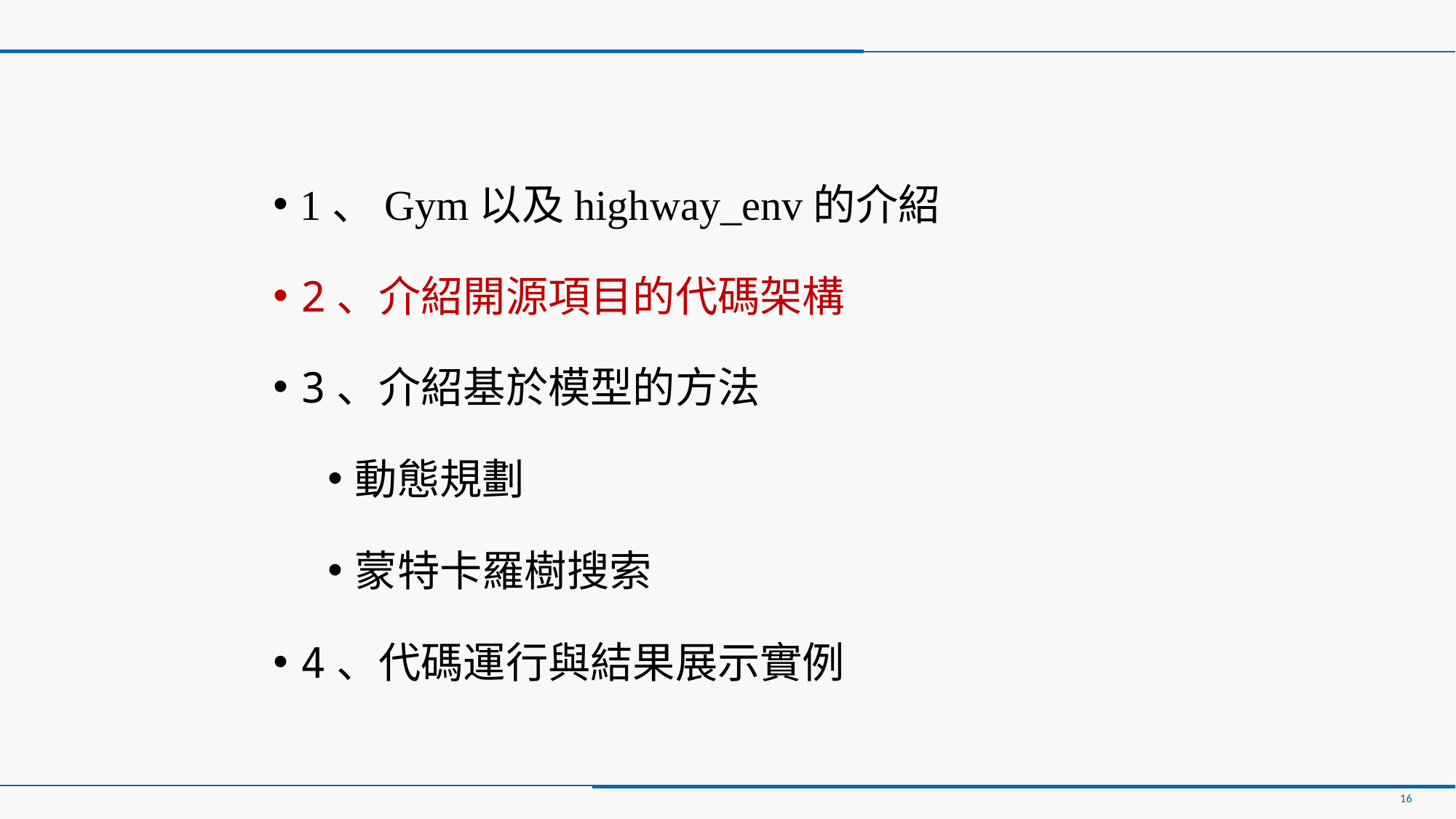

1、Gym以及highway_env的介紹
2、介紹開源項目的代碼架構
3、介紹基於模型的方法
動態規劃
蒙特卡羅樹搜索
4、代碼運行與結果展示實例
16